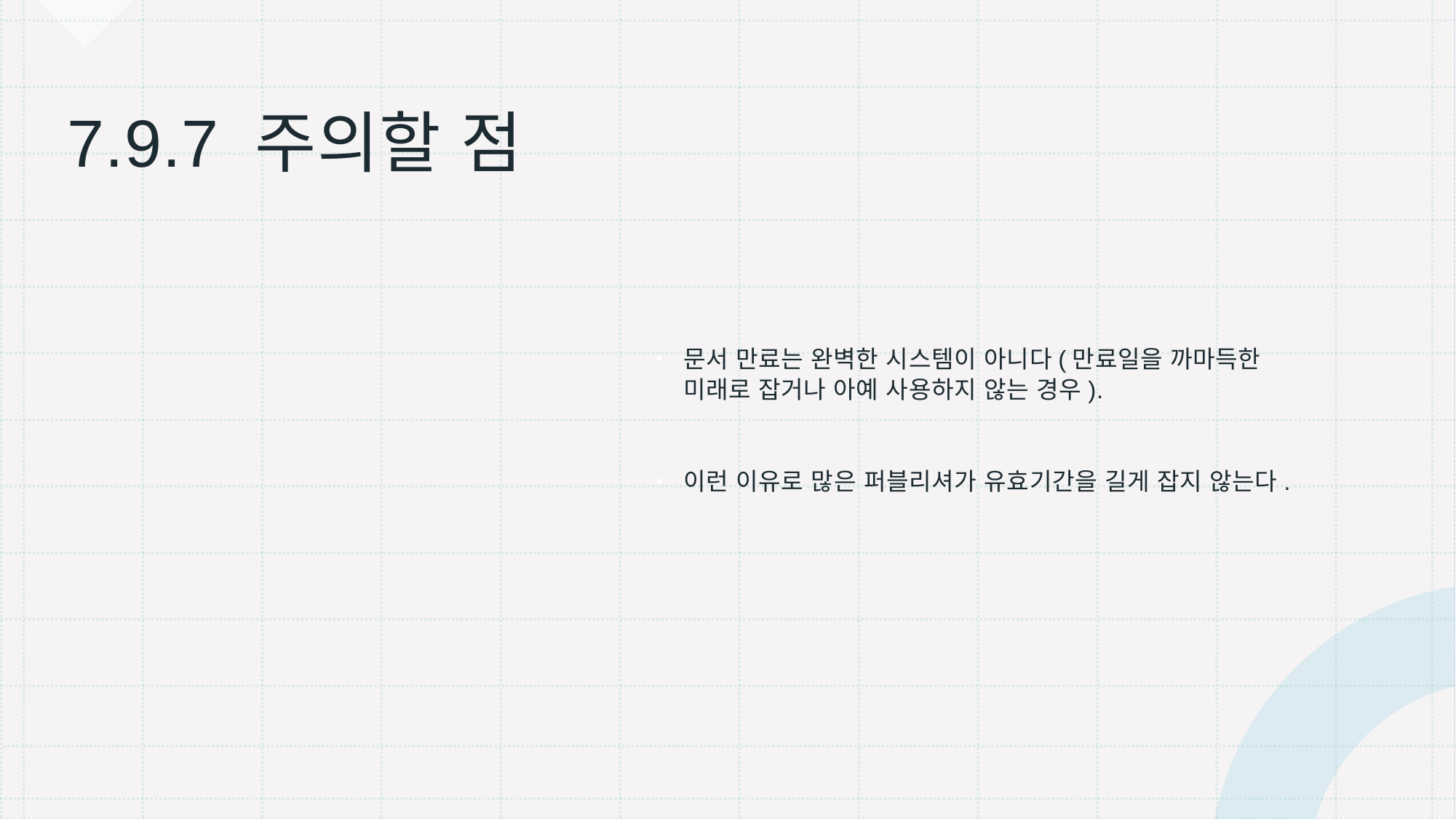

문서 만료는 완벽한 시스템이 아니다(만료일을 까마득한 미래로 잡거나 아예 사용하지 않는 경우).

이런 이유로 많은 퍼블리셔가 유효기간을 길게 잡지 않는다.
# 7.9.7 주의할 점